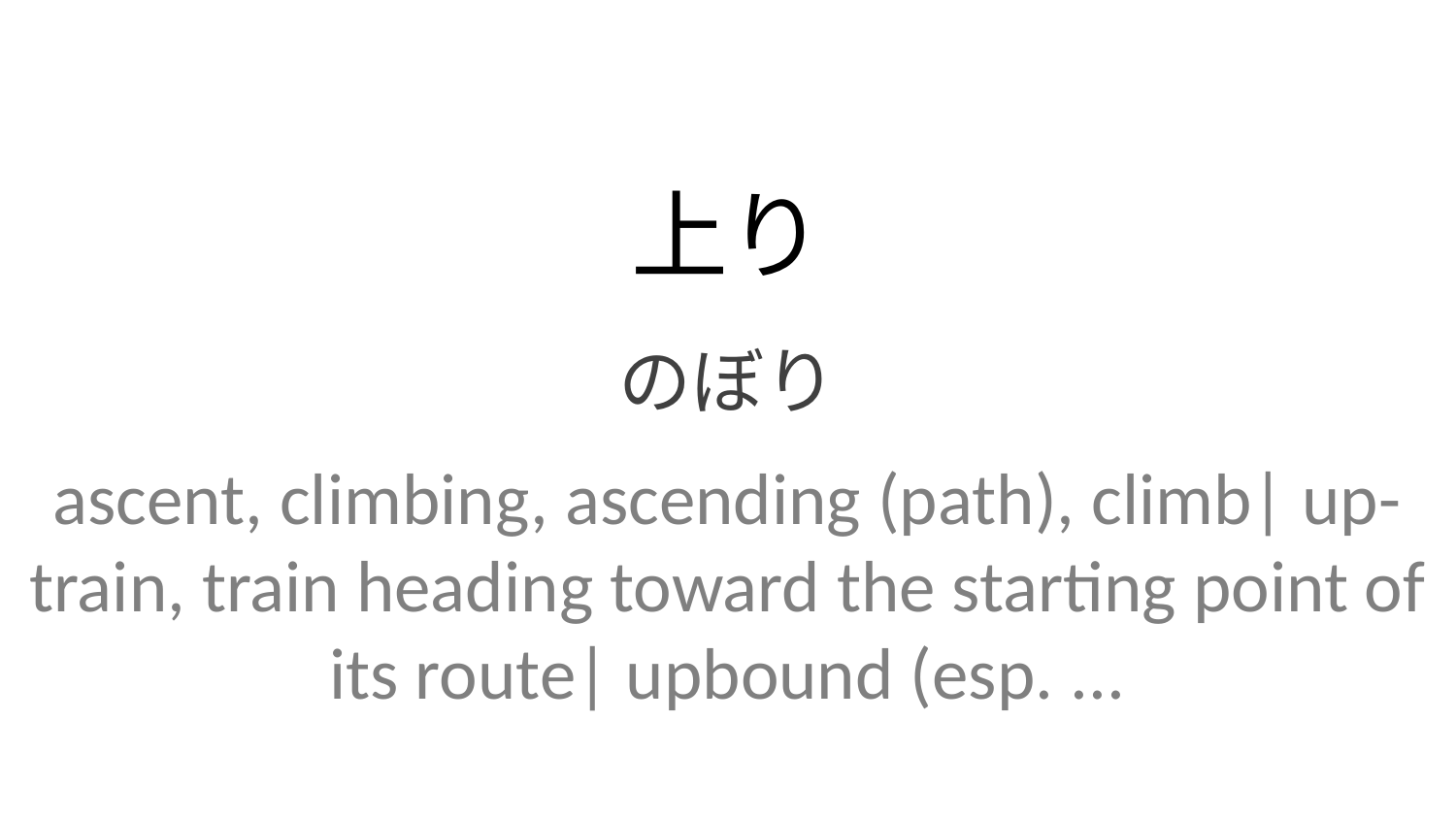

上り

のぼり
ascent, climbing, ascending (path), climb| up-train, train heading toward the starting point of its route| upbound (esp. ...